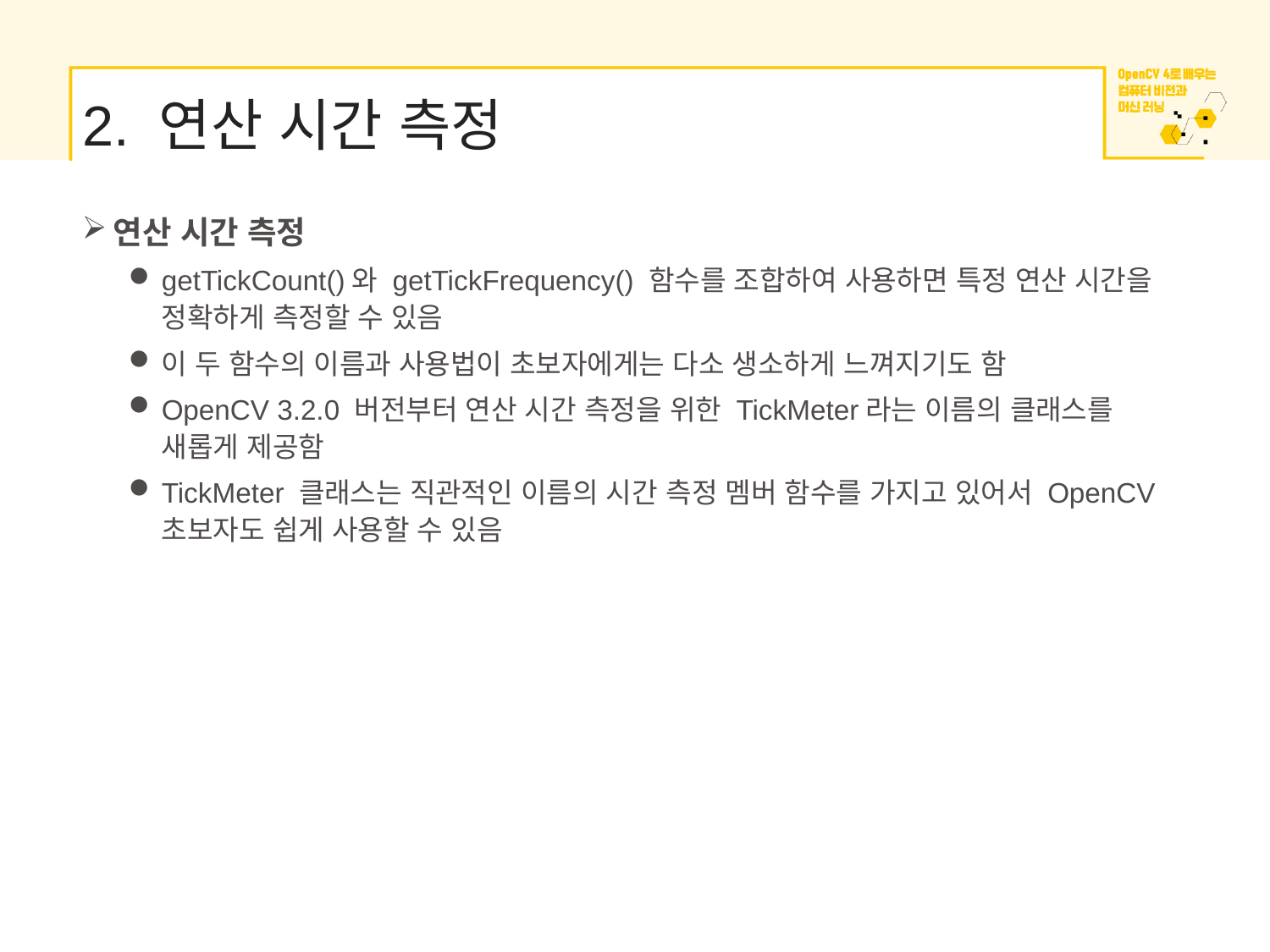

# 2. 연산 시간 측정
연산 시간 측정
getTickCount()와 getTickFrequency() 함수를 조합하여 사용하면 특정 연산 시간을 정확하게 측정할 수 있음
이 두 함수의 이름과 사용법이 초보자에게는 다소 생소하게 느껴지기도 함
OpenCV 3.2.0 버전부터 연산 시간 측정을 위한 TickMeter라는 이름의 클래스를 새롭게 제공함
TickMeter 클래스는 직관적인 이름의 시간 측정 멤버 함수를 가지고 있어서 OpenCV 초보자도 쉽게 사용할 수 있음